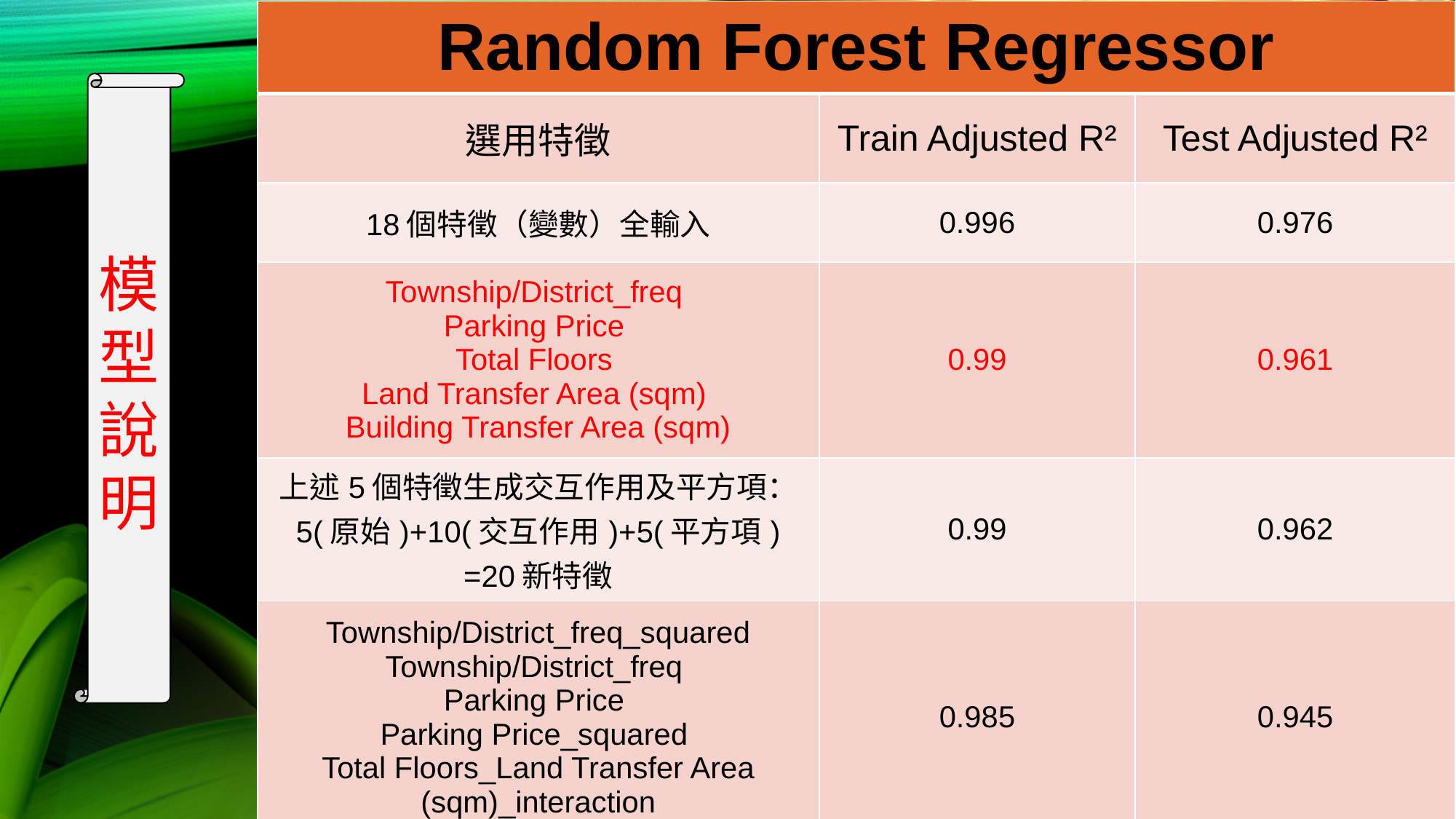

| Random Forest Regressor |  |  |
| --- | --- | --- |
| 選用特徵 | Train Adjusted R² | Test Adjusted R² |
| 18個特徵（變數）全輸入 | 0.996 | 0.976 |
| Township/District\_freq Parking Price Total Floors Land Transfer Area (sqm) Building Transfer Area (sqm) | 0.99 | 0.961 |
| 上述5個特徵生成交互作用及平方項： 5(原始)+10(交互作用)+5(平方項) =20新特徵 | 0.99 | 0.962 |
| Township/District\_freq\_squared Township/District\_freq Parking Price Parking Price\_squared Total Floors\_Land Transfer Area (sqm)\_interaction | 0.985 | 0.945 |
模型說明